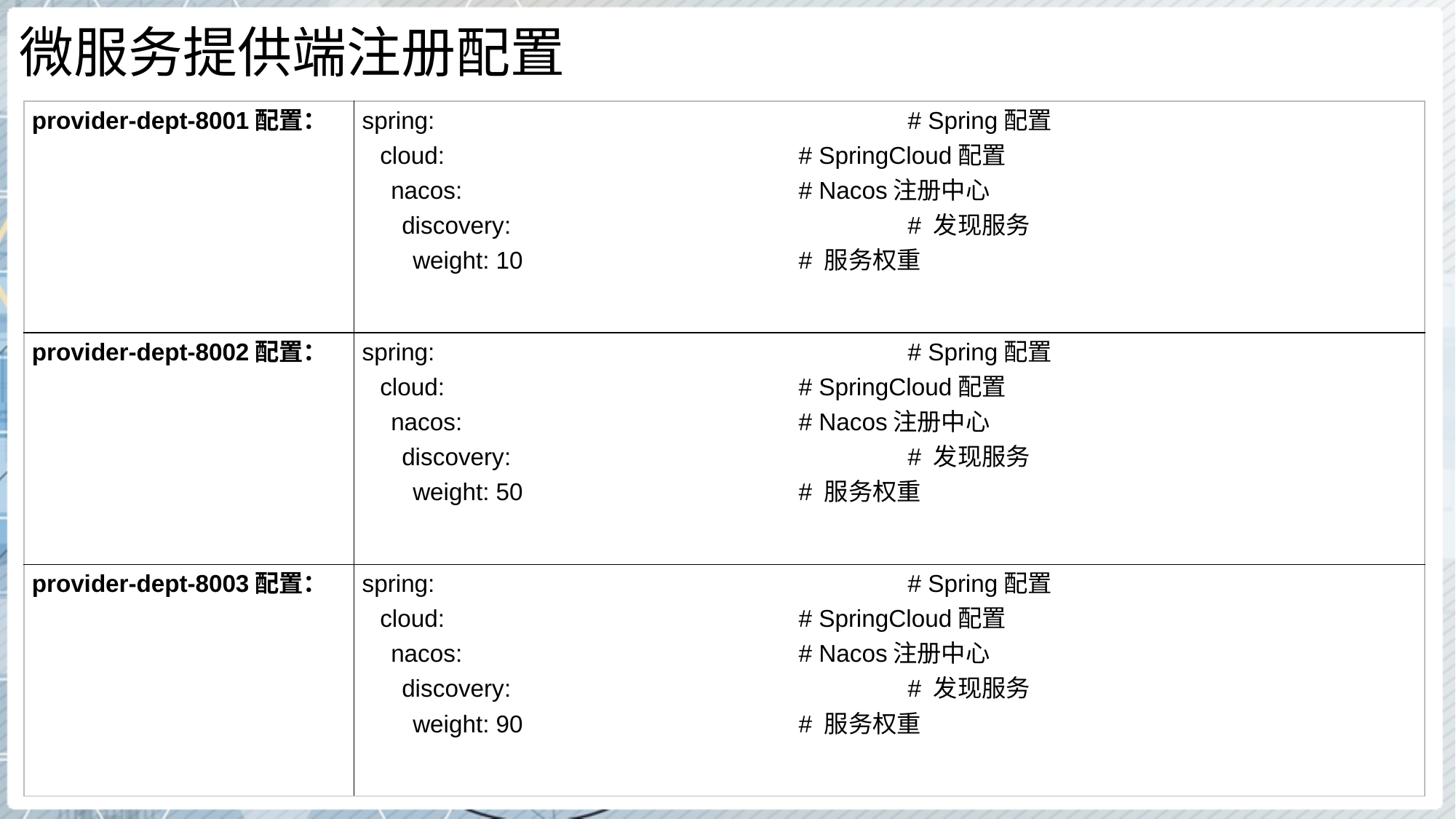

# 微服务提供端注册配置
| provider-dept-8001配置： | spring: # Spring配置 cloud: # SpringCloud配置 nacos: # Nacos注册中心 discovery: # 发现服务 weight: 10 # 服务权重 |
| --- | --- |
| provider-dept-8002配置： | spring: # Spring配置 cloud: # SpringCloud配置 nacos: # Nacos注册中心 discovery: # 发现服务 weight: 50 # 服务权重 |
| provider-dept-8003配置： | spring: # Spring配置 cloud: # SpringCloud配置 nacos: # Nacos注册中心 discovery: # 发现服务 weight: 90 # 服务权重 |